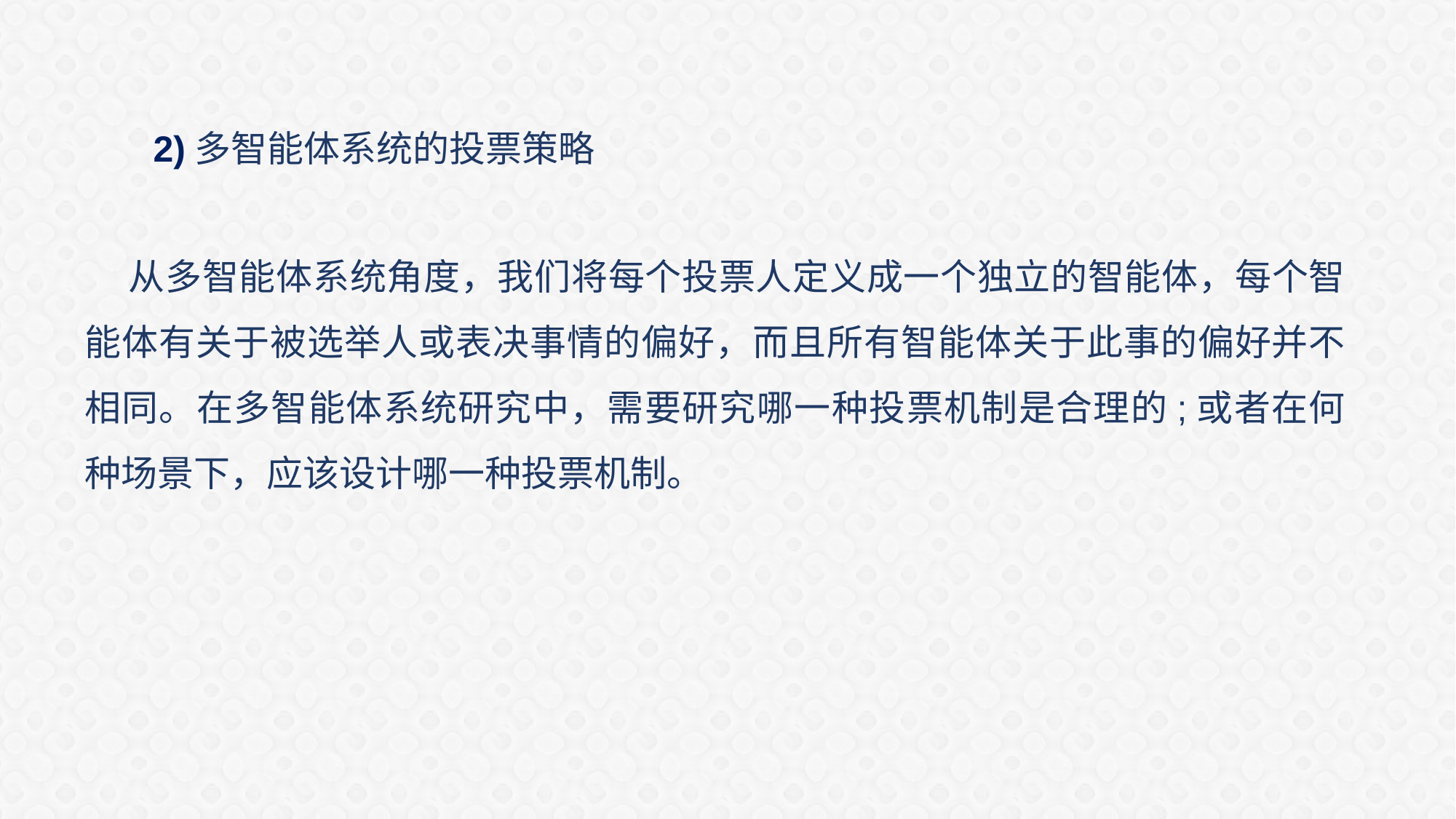

2)多智能体系统的投票策略
    从多智能体系统角度，我们将每个投票人定义成一个独立的智能体，每个智能体有关于被选举人或表决事情的偏好，而且所有智能体关于此事的偏好并不相同。在多智能体系统研究中，需要研究哪一种投票机制是合理的;或者在何种场景下，应该设计哪一种投票机制。